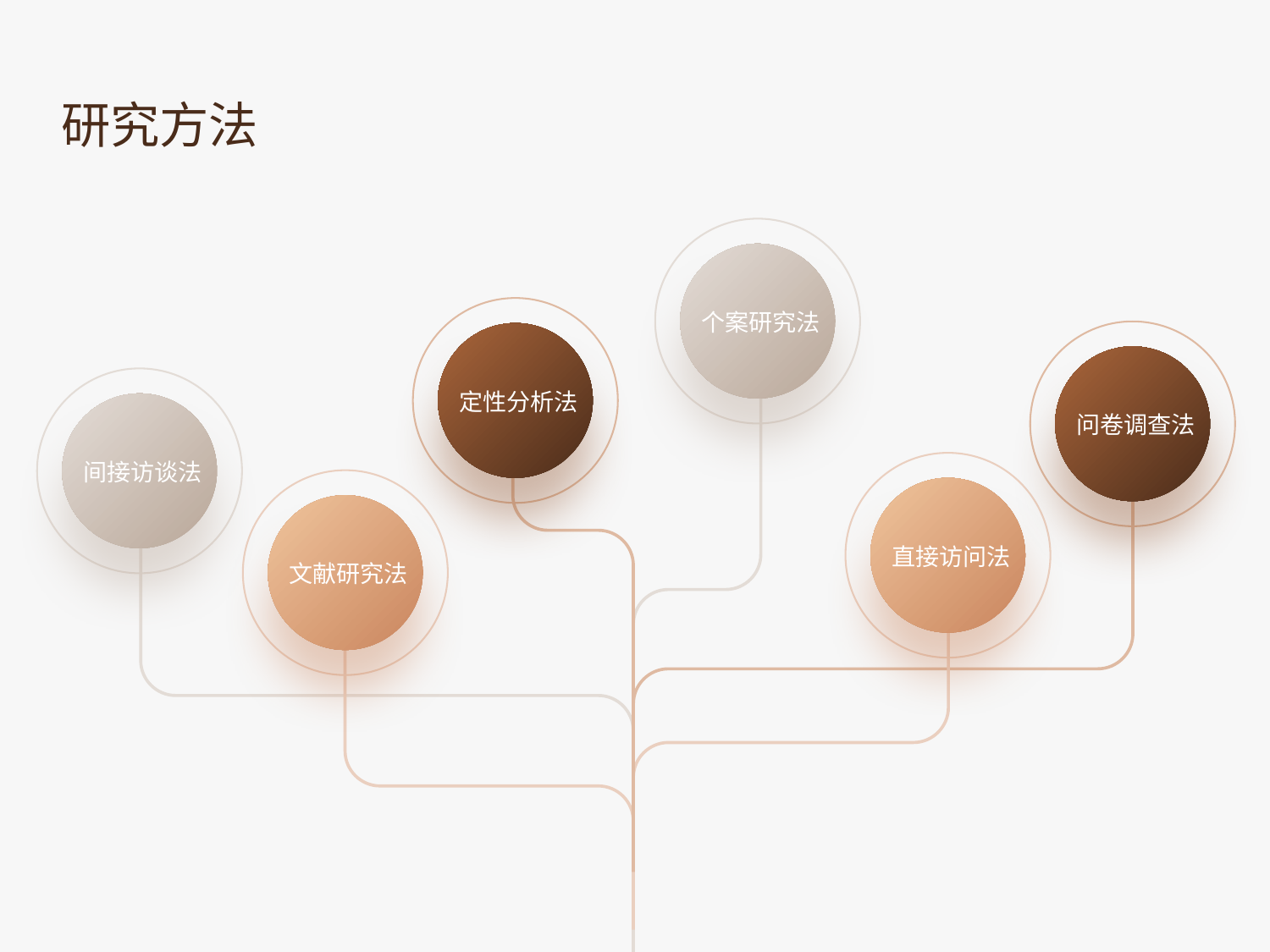

研究方法

个案研究法

定性分析法

问卷调查法
间接访谈法

直接访问法

文献研究法